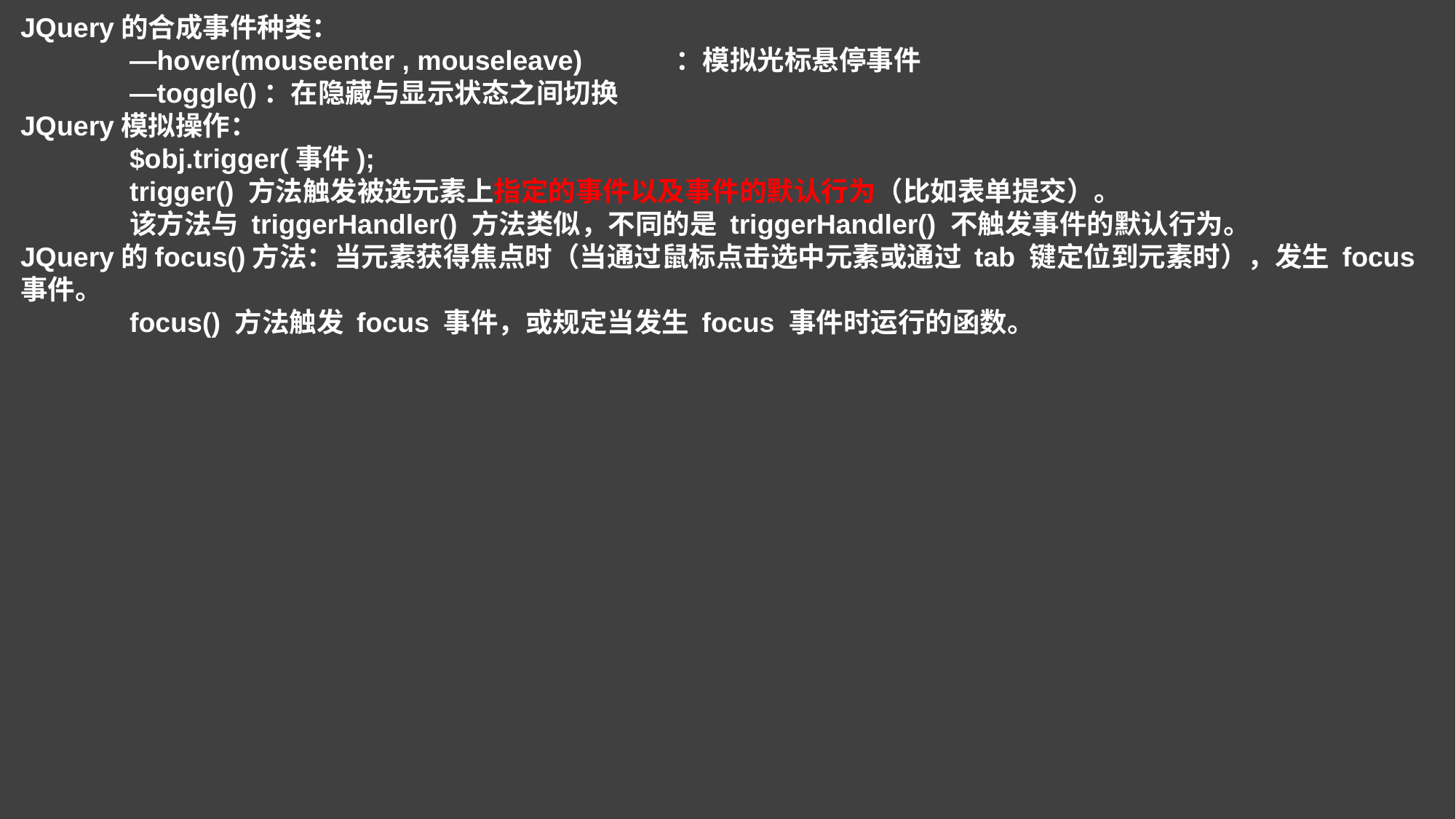

JQuery的合成事件种类：
	—hover(mouseenter , mouseleave)	：模拟光标悬停事件
	—toggle()：在隐藏与显示状态之间切换
JQuery模拟操作：
	$obj.trigger(事件);
	trigger() 方法触发被选元素上指定的事件以及事件的默认行为（比如表单提交）。
	该方法与 triggerHandler() 方法类似，不同的是 triggerHandler() 不触发事件的默认行为。
JQuery的focus()方法：当元素获得焦点时（当通过鼠标点击选中元素或通过 tab 键定位到元素时），发生 focus 事件。
	focus() 方法触发 focus 事件，或规定当发生 focus 事件时运行的函数。